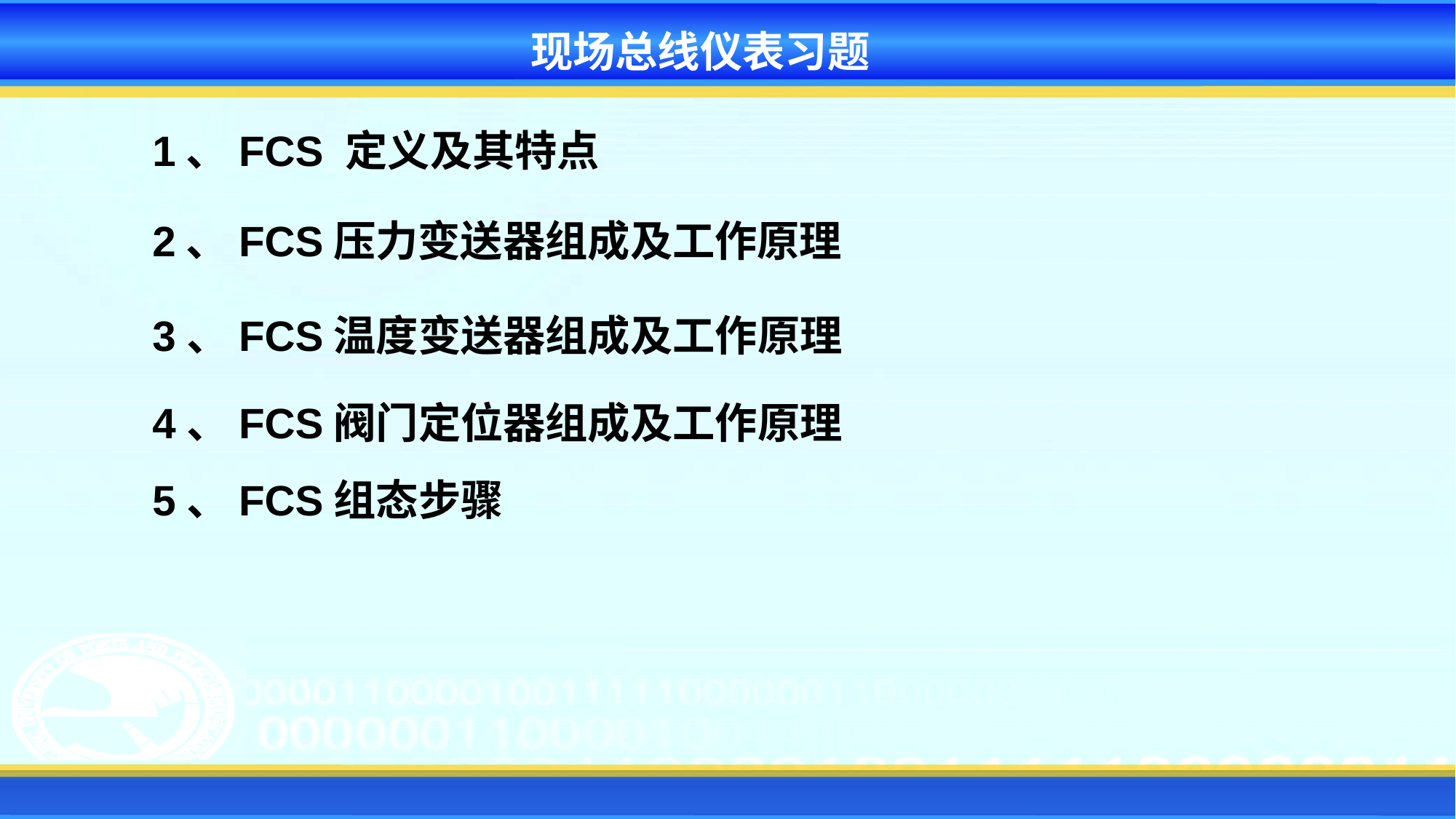

现场总线仪表习题
1、FCS 定义及其特点
2、FCS压力变送器组成及工作原理
3、FCS温度变送器组成及工作原理
4、FCS阀门定位器组成及工作原理
5、FCS组态步骤